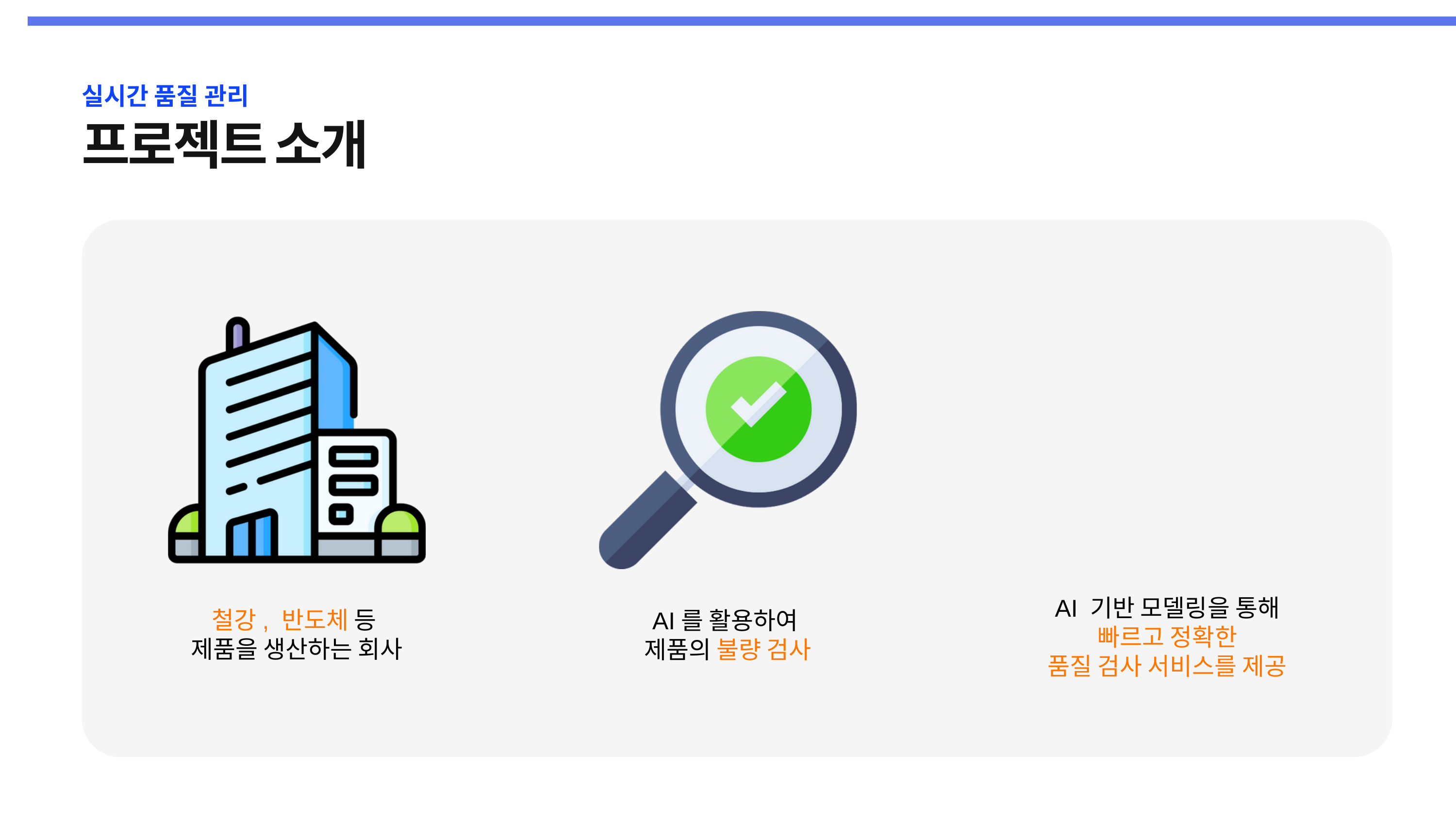

실시간 품질 관리

프로젝트 소개

AI 기반 모델링을 통해
빠르고 정확한
품질 검사 서비스를 제공

철강, 반도체 등
제품을 생산하는 회사

AI를 활용하여
제품의 불량 검사